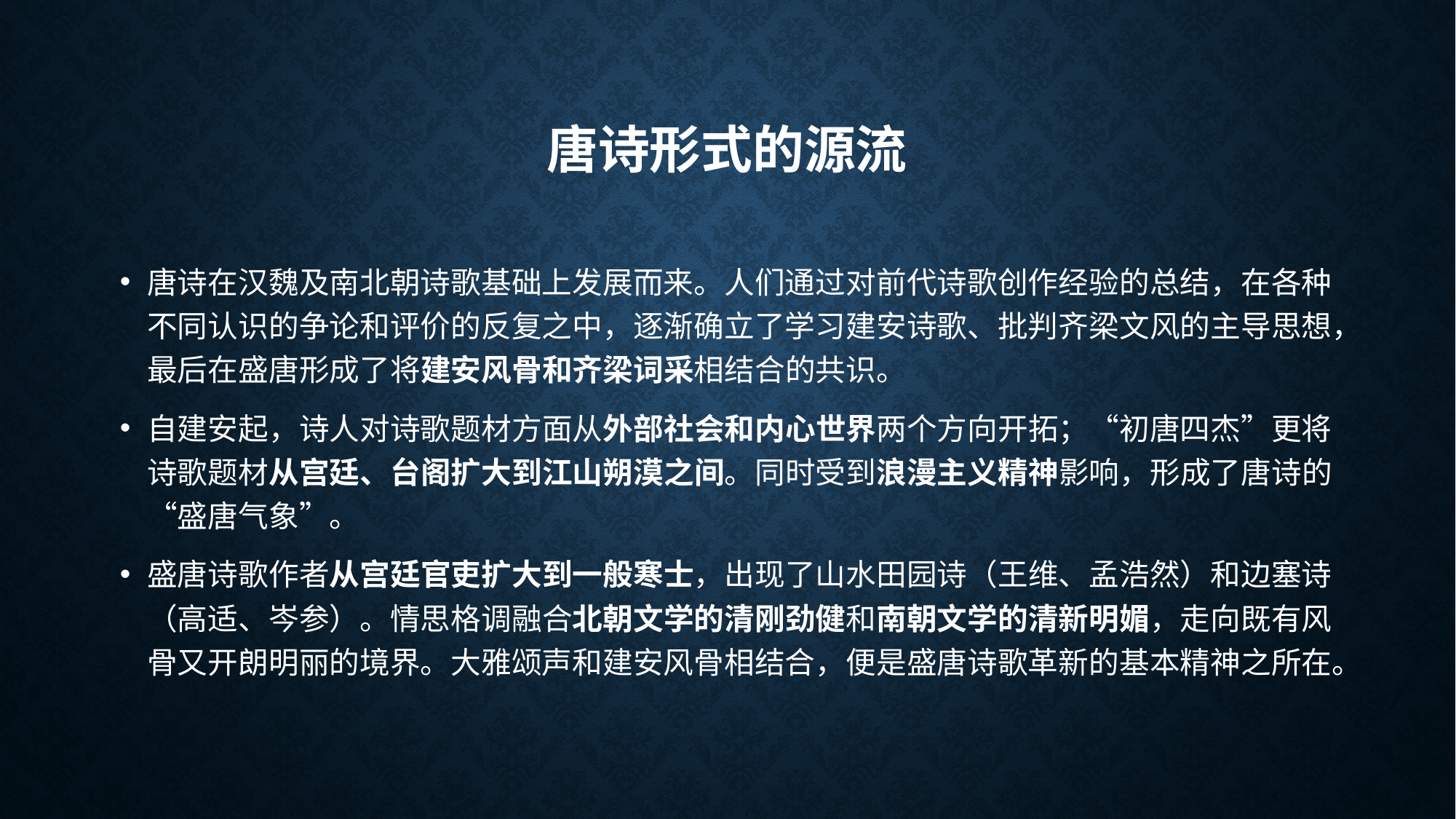

# 唐诗形式的源流
唐诗在汉魏及南北朝诗歌基础上发展而来。人们通过对前代诗歌创作经验的总结，在各种不同认识的争论和评价的反复之中，逐渐确立了学习建安诗歌、批判齐梁文风的主导思想，最后在盛唐形成了将建安风骨和齐梁词采相结合的共识。
自建安起，诗人对诗歌题材方面从外部社会和内心世界两个方向开拓；“初唐四杰”更将诗歌题材从宫廷、台阁扩大到江山朔漠之间。同时受到浪漫主义精神影响，形成了唐诗的“盛唐气象”。
盛唐诗歌作者从宫廷官吏扩大到一般寒士，出现了山水田园诗（王维、孟浩然）和边塞诗（高适、岑参）。情思格调融合北朝文学的清刚劲健和南朝文学的清新明媚，走向既有风骨又开朗明丽的境界。大雅颂声和建安风骨相结合，便是盛唐诗歌革新的基本精神之所在。